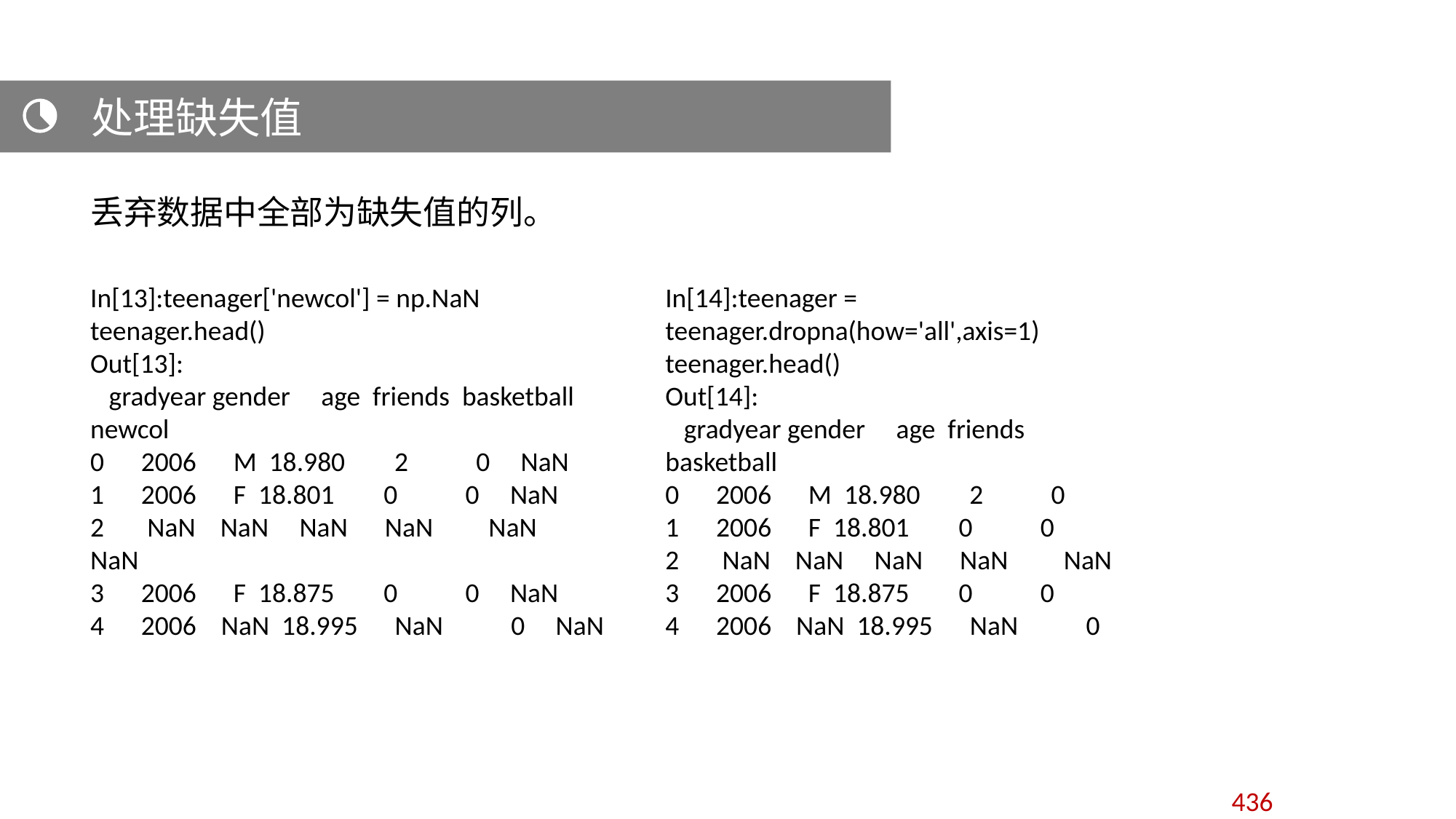

处理缺失值

丢弃数据中全部为缺失值的列。
In[13]:teenager['newcol'] = np.NaN
teenager.head()
Out[13]:
   gradyear gender     age  friends  basketball  newcol
0      2006      M  18.980        2           0     NaN
1      2006      F  18.801        0           0     NaN
2       NaN    NaN     NaN      NaN         NaN     NaN
3      2006      F  18.875        0           0     NaN
4      2006    NaN  18.995      NaN           0     NaN
In[14]:teenager = teenager.dropna(how='all',axis=1)
teenager.head()
Out[14]:
   gradyear gender     age  friends  basketball
0      2006      M  18.980        2           0
1      2006      F  18.801        0           0
2       NaN    NaN     NaN      NaN         NaN
3      2006      F  18.875        0           0
4      2006    NaN  18.995      NaN           0

436